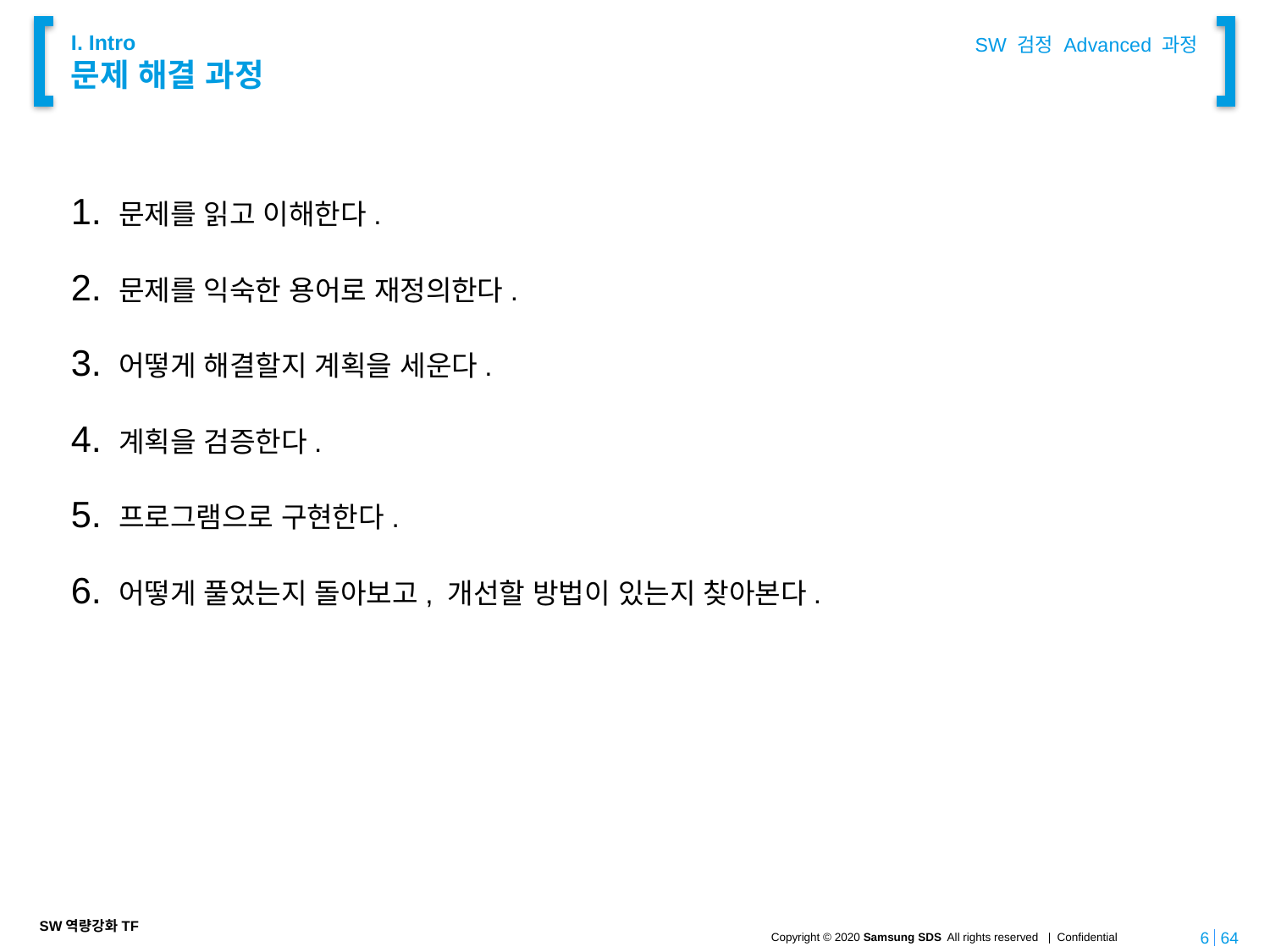

SW 검정 Advanced 과정
# I. Intro 문제 해결 과정
문제를 읽고 이해한다.
문제를 익숙한 용어로 재정의한다.
어떻게 해결할지 계획을 세운다.
계획을 검증한다.
프로그램으로 구현한다.
어떻게 풀었는지 돌아보고, 개선할 방법이 있는지 찾아본다.